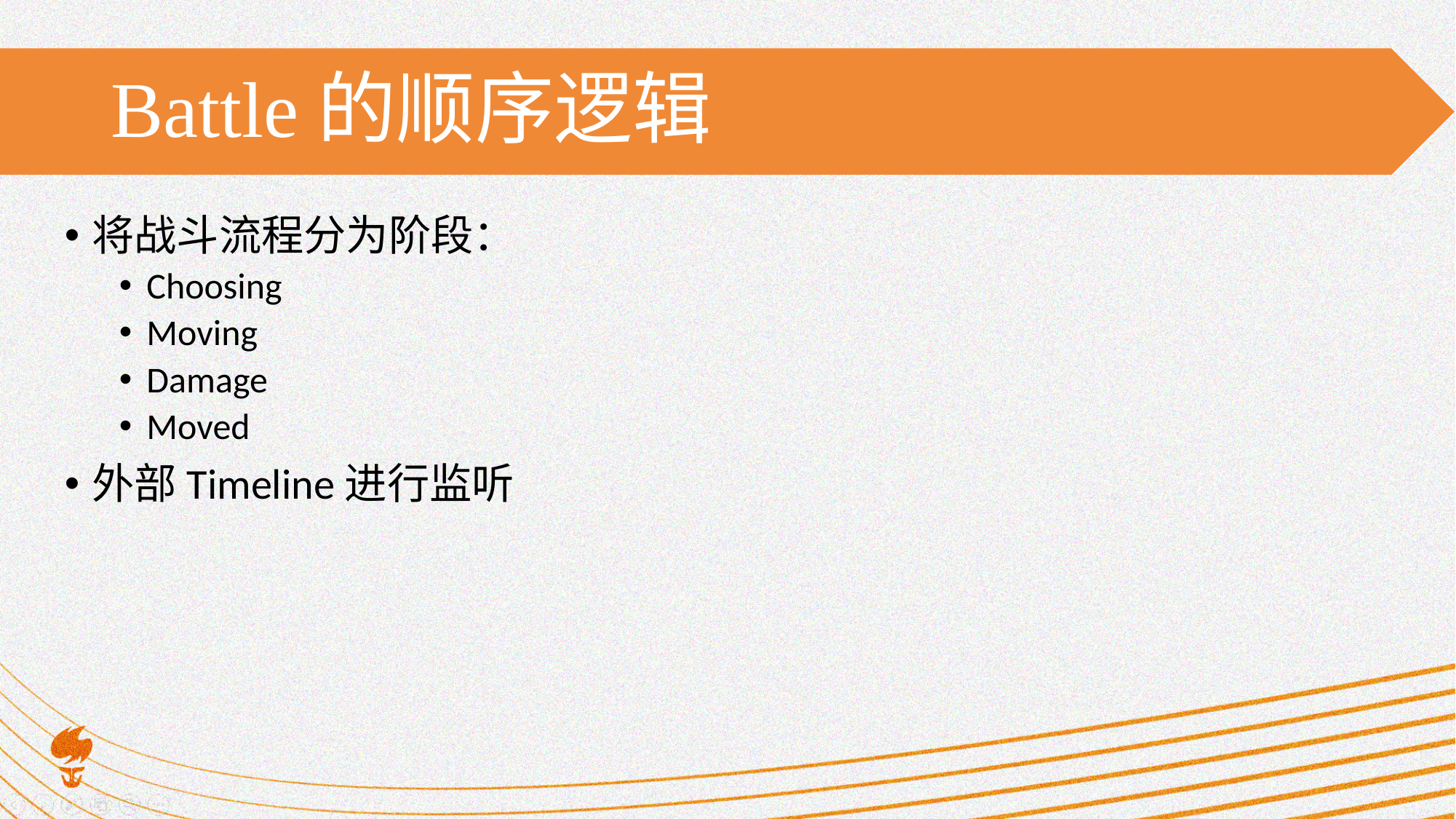

# Battle的顺序逻辑
将战斗流程分为阶段：
Choosing
Moving
Damage
Moved
外部Timeline进行监听